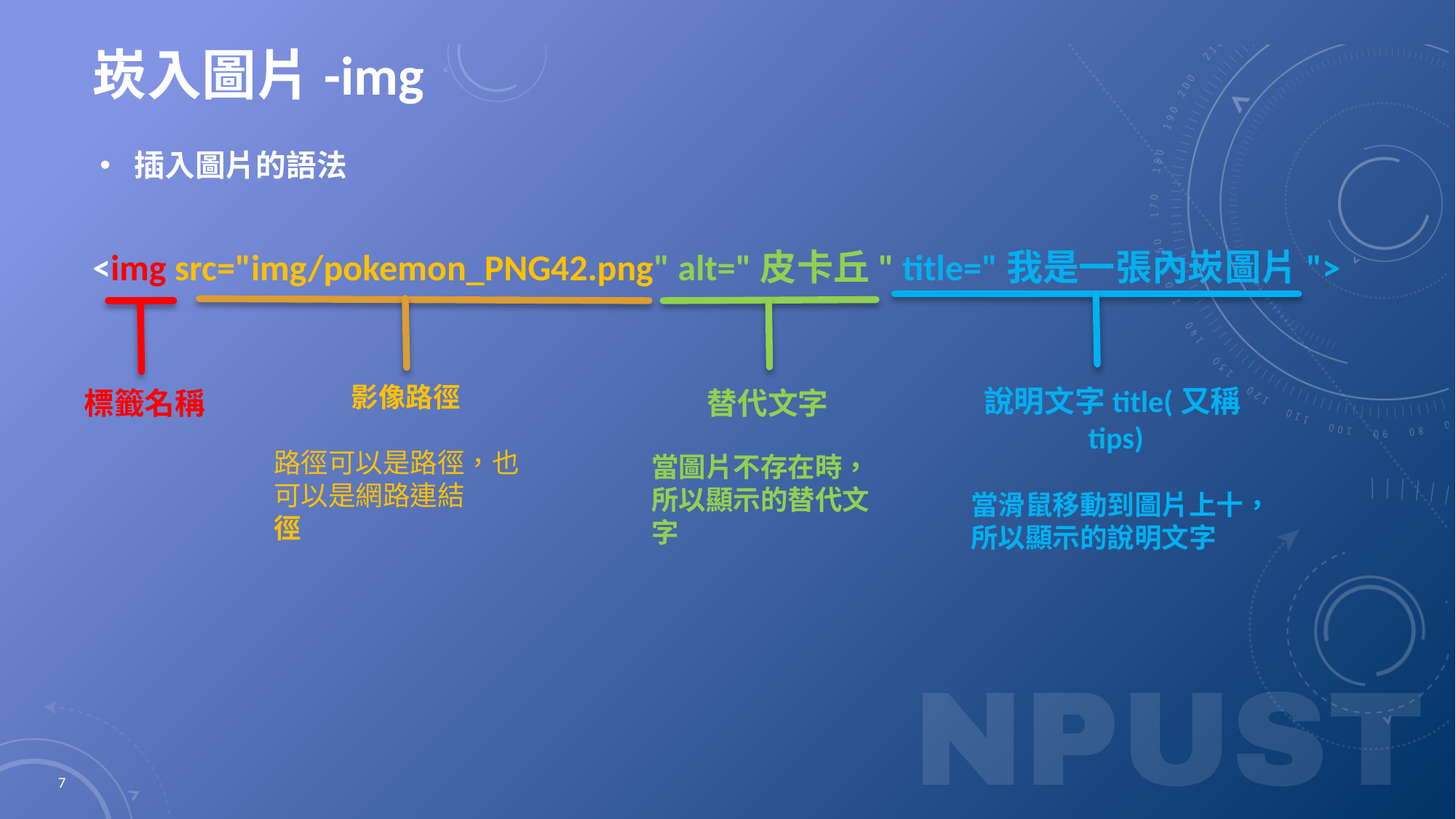

# 崁入圖片-img
插入圖片的語法
<img src="img/pokemon_PNG42.png" alt="皮卡丘" title="我是一張內崁圖片">
說明文字title(又稱tips)

當滑鼠移動到圖片上十，所以顯示的說明文字
影像路徑

路徑可以是路徑，也可以是網路連結
徑
替代文字

當圖片不存在時，所以顯示的替代文字
標籤名稱
7